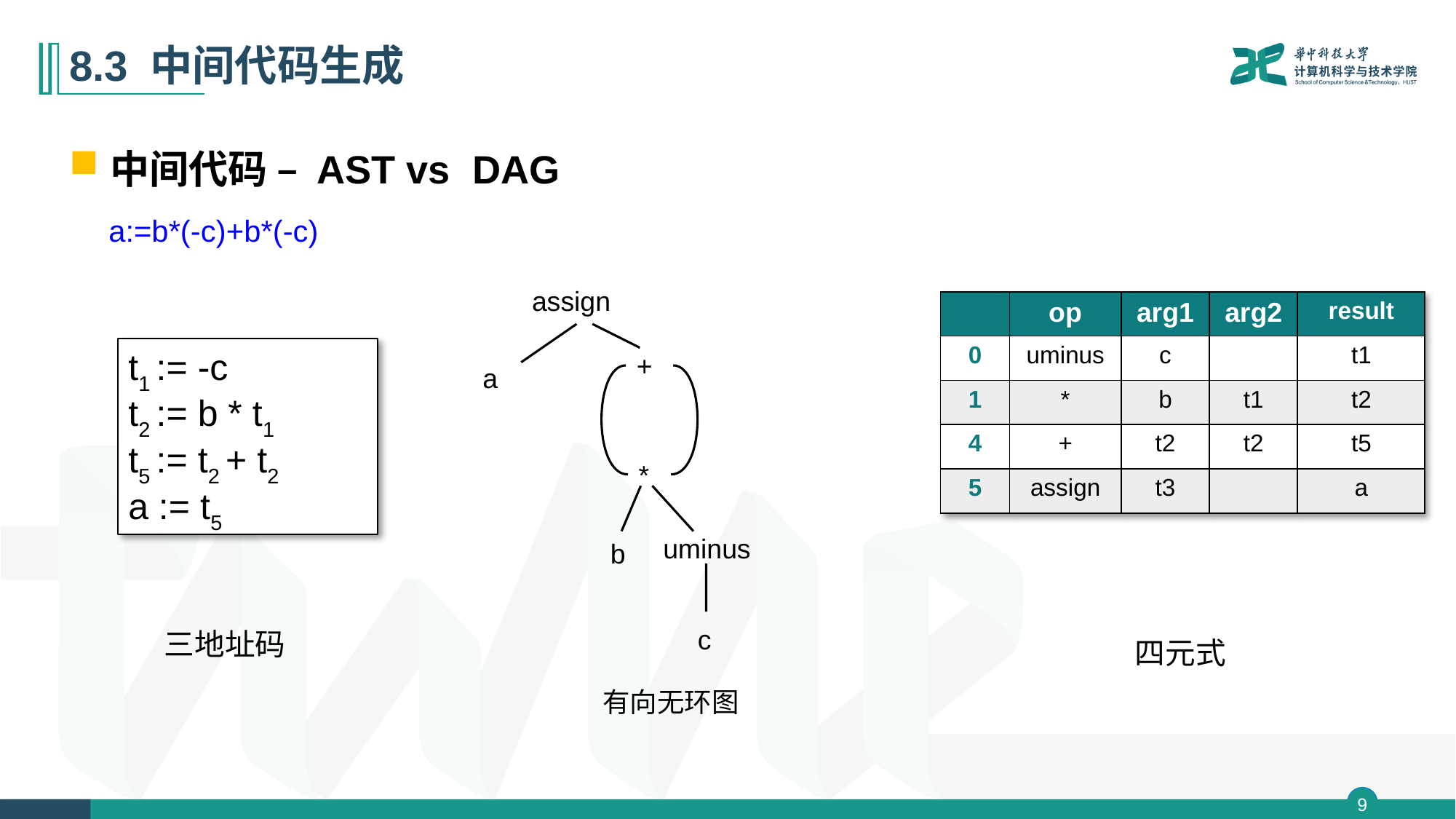

# 8.3 中间代码生成
中间代码 – AST vs  DAG
a:=b*(-c)+b*(-c)
assign
|  | op | arg1 | arg2 | result |
| --- | --- | --- | --- | --- |
| 0 | uminus | c |  | t1 |
| 1 | \* | b | t1 | t2 |
| 4 | + | t2 | t2 | t5 |
| 5 | assign | t3 |  | a |

t1 := -c
t2 := b * t1
t5 := t2 + t2
a := t5
+
a
*

uminus
b

c
三地址码
四元式
有向无环图